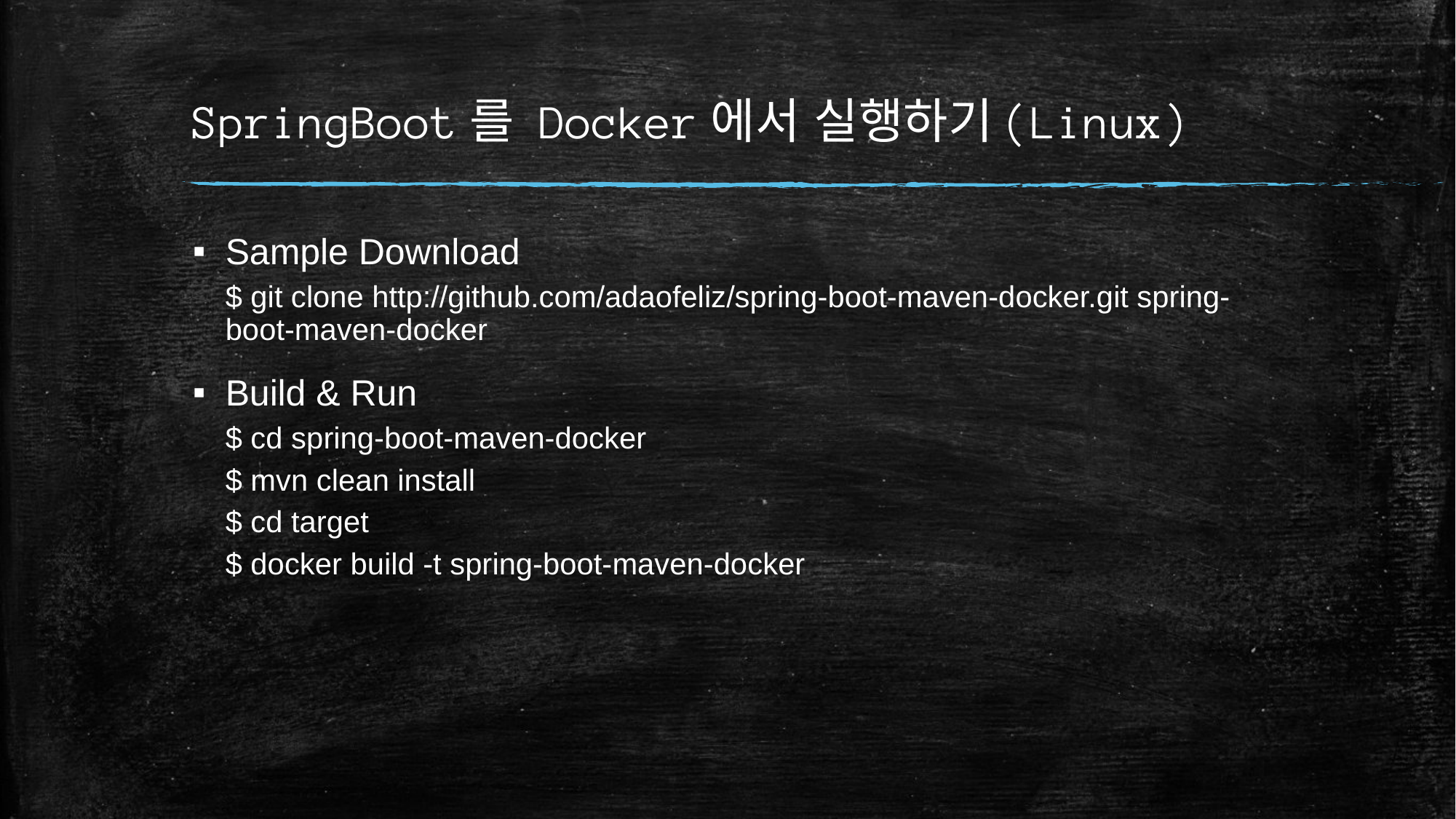

# SpringBoot를 Docker에서 실행하기(Linux)
Sample Download
$ git clone http://github.com/adaofeliz/spring-boot-maven-docker.git spring-boot-maven-docker
Build & Run
$ cd spring-boot-maven-docker
$ mvn clean install
$ cd target
$ docker build -t spring-boot-maven-docker